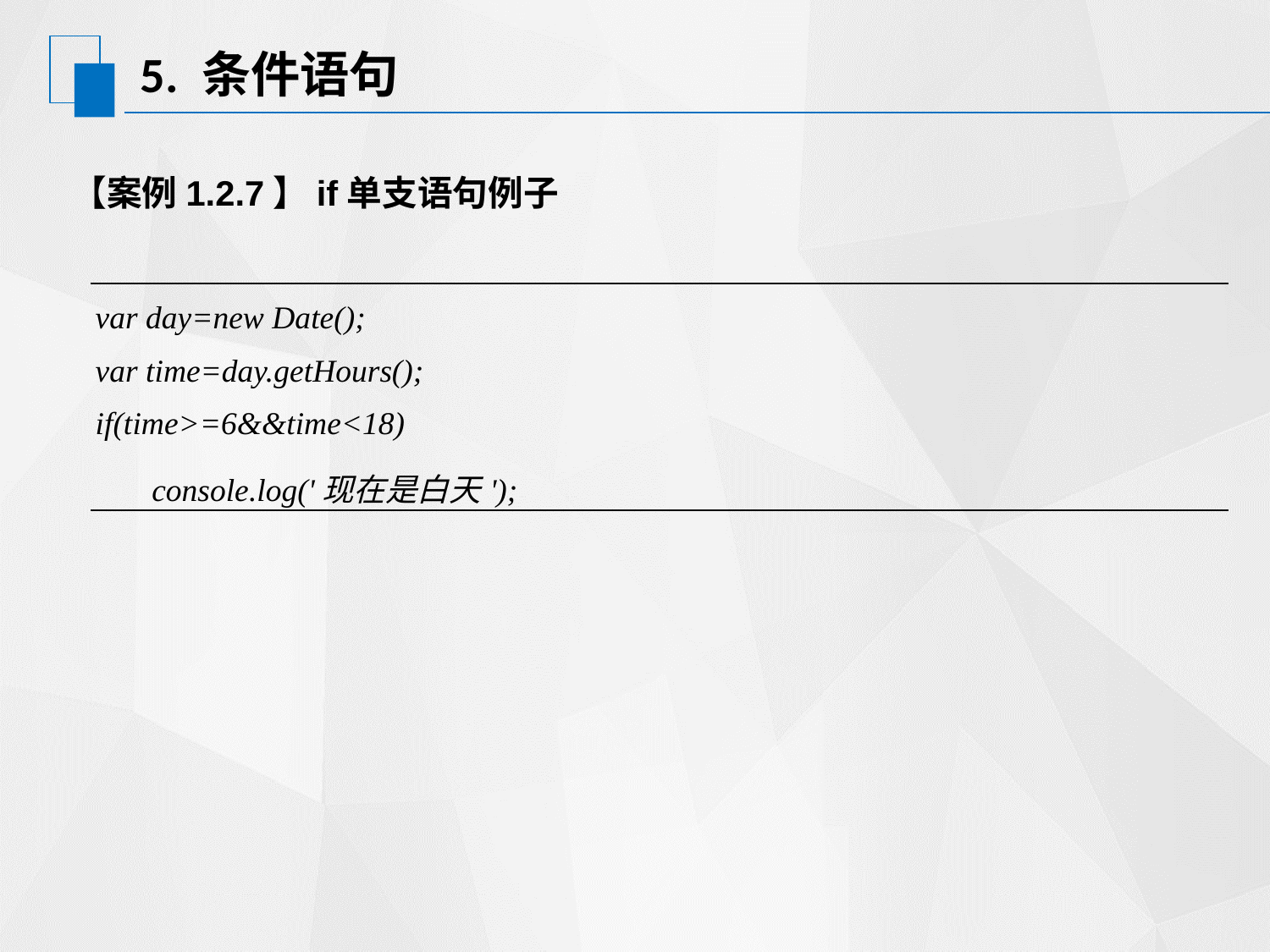

# 5. 条件语句
【案例1.2.7】if单支语句例子
| var day=new Date(); var time=day.getHours(); if(time>=6&&time<18) console.log('现在是白天'); |
| --- |